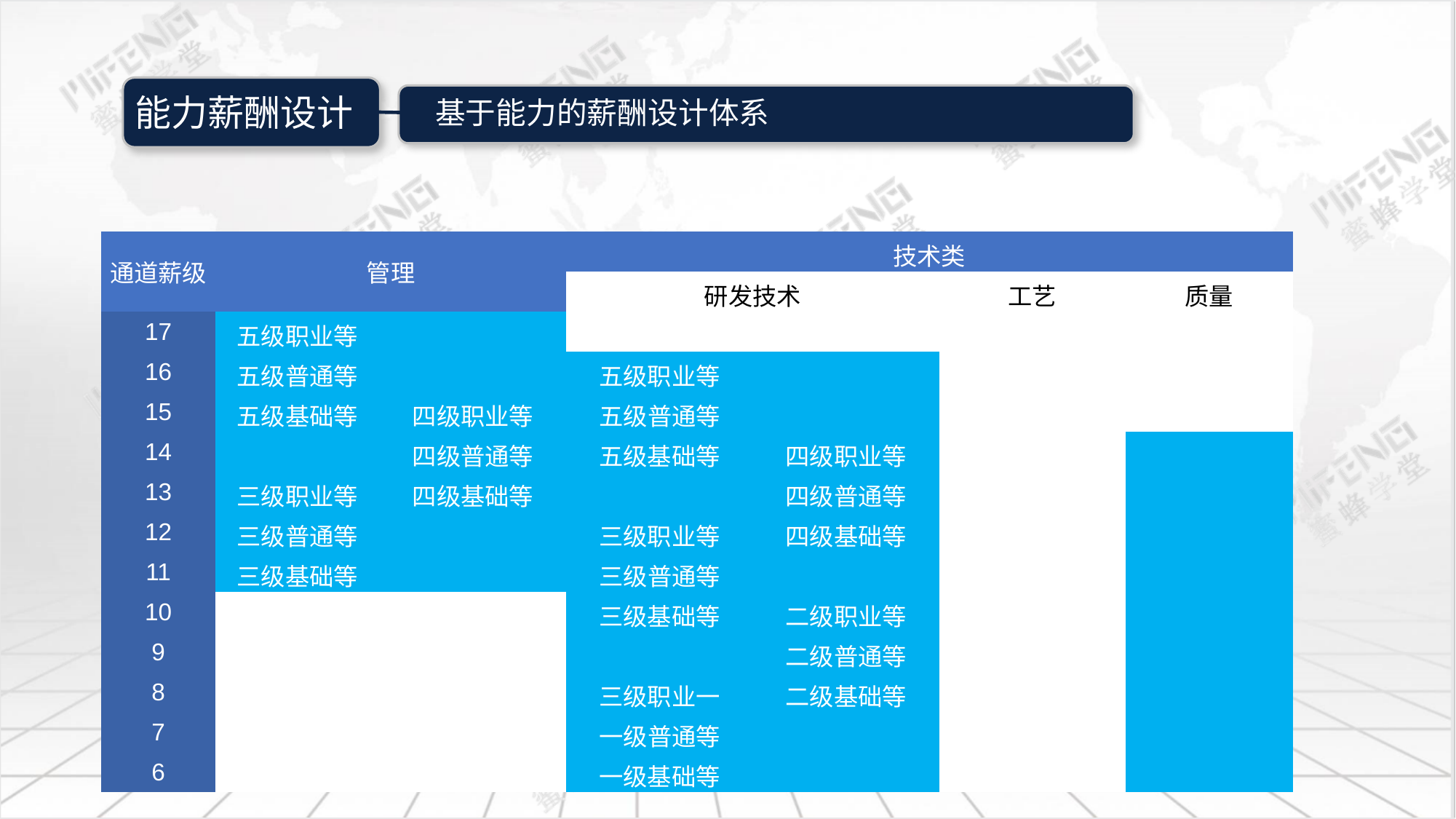

| 通道薪级 | 管理 |  | 技术类 |  |  |  |
| --- | --- | --- | --- | --- | --- | --- |
|  |  |  | 研发技术 |  | 工艺 | 质量 |
| 17 | 五级职业等 |  |  |  |  |  |
| 16 | 五级普通等 |  | 五级职业等 |  |  |  |
| 15 | 五级基础等 | 四级职业等 | 五级普通等 |  |  |  |
| 14 |  | 四级普通等 | 五级基础等 | 四级职业等 |  |  |
| 13 | 三级职业等 | 四级基础等 |  | 四级普通等 |  |  |
| 12 | 三级普通等 |  | 三级职业等 | 四级基础等 |  |  |
| 11 | 三级基础等 |  | 三级普通等 |  |  |  |
| 10 |  |  | 三级基础等 | 二级职业等 |  |  |
| 9 |  |  |  | 二级普通等 |  |  |
| 8 |  |  | 三级职业一 | 二级基础等 |  |  |
| 7 |  |  | 一级普通等 |  |  |  |
| 6 |  |  | 一级基础等 |  |  |  |